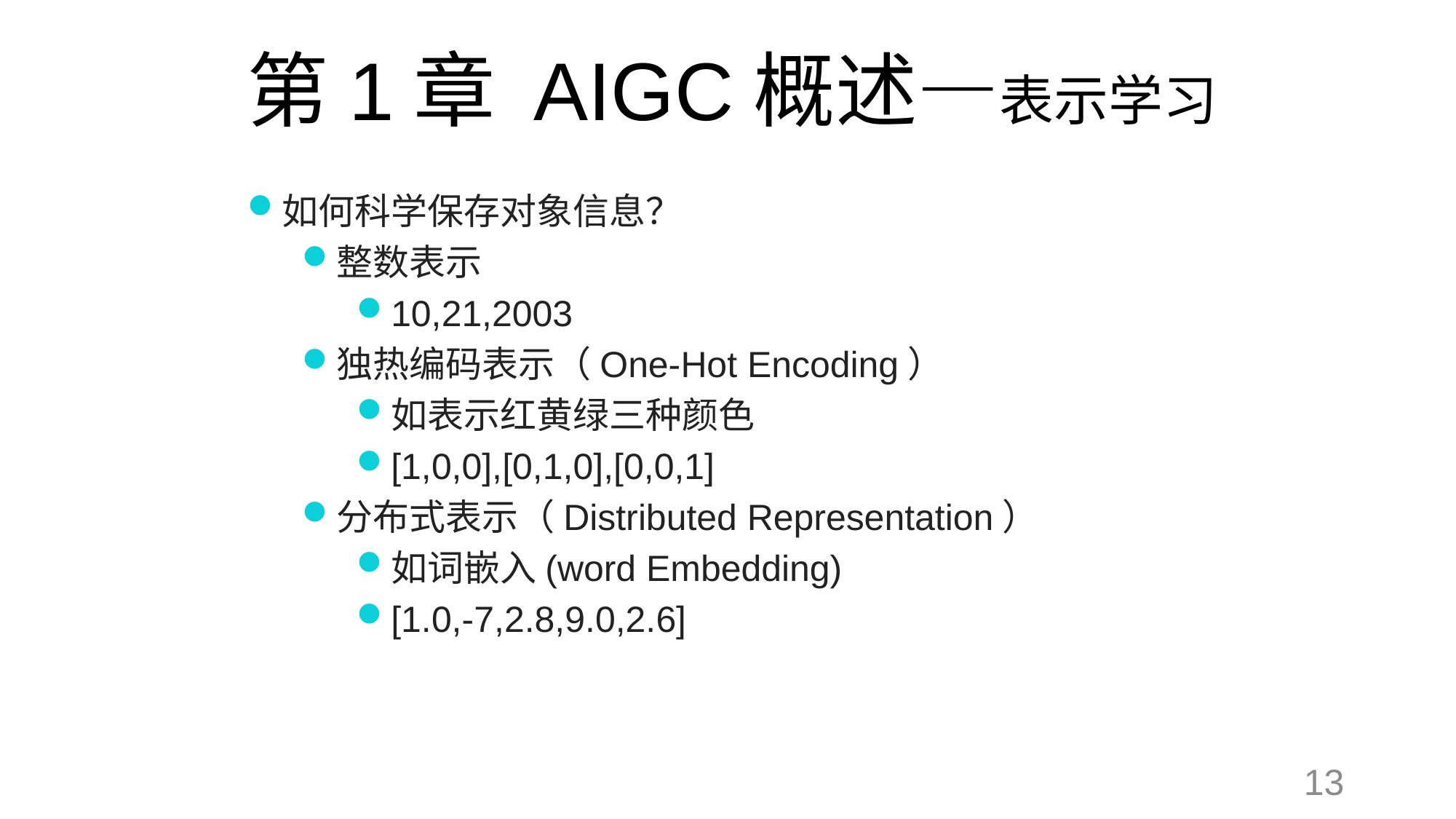

# 第1章 AIGC概述—表示学习
如何科学保存对象信息？
整数表示
10,21,2003
独热编码表示（One-Hot Encoding）
如表示红黄绿三种颜色
[1,0,0],[0,1,0],[0,0,1]
分布式表示（Distributed Representation）
如词嵌入(word Embedding)
[1.0,-7,2.8,9.0,2.6]

13